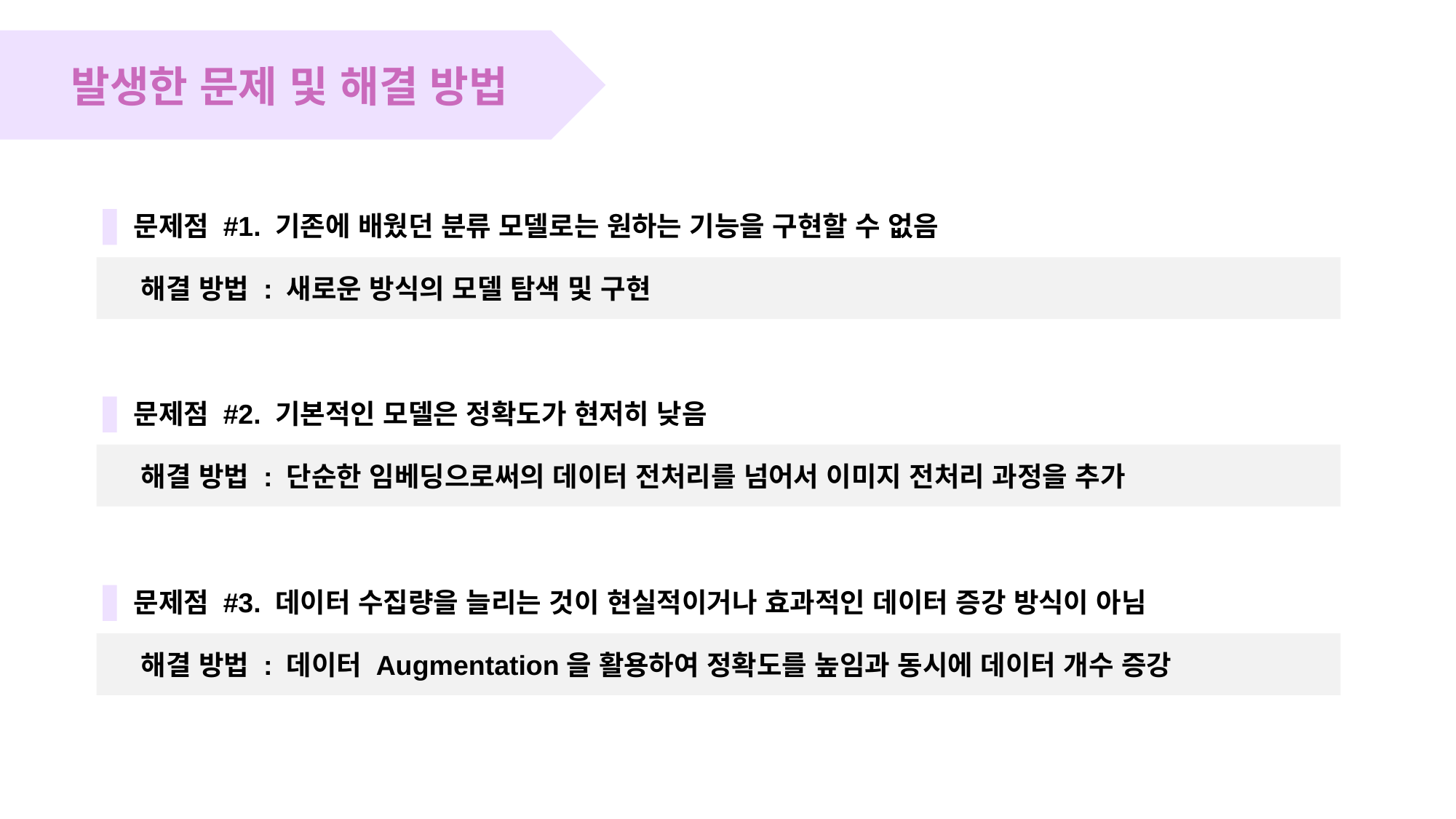

발생한 문제 및 해결 방법
문제점 #1. 기존에 배웠던 분류 모델로는 원하는 기능을 구현할 수 없음

     해결 방법 : 새로운 방식의 모델 탐색 및 구현
문제점 #2. 기본적인 모델은 정확도가 현저히 낮음

     해결 방법 : 단순한 임베딩으로써의 데이터 전처리를 넘어서 이미지 전처리 과정을 추가
문제점 #3. 데이터 수집량을 늘리는 것이 현실적이거나 효과적인 데이터 증강 방식이 아님

     해결 방법 : 데이터 Augmentation을 활용하여 정확도를 높임과 동시에 데이터 개수 증강